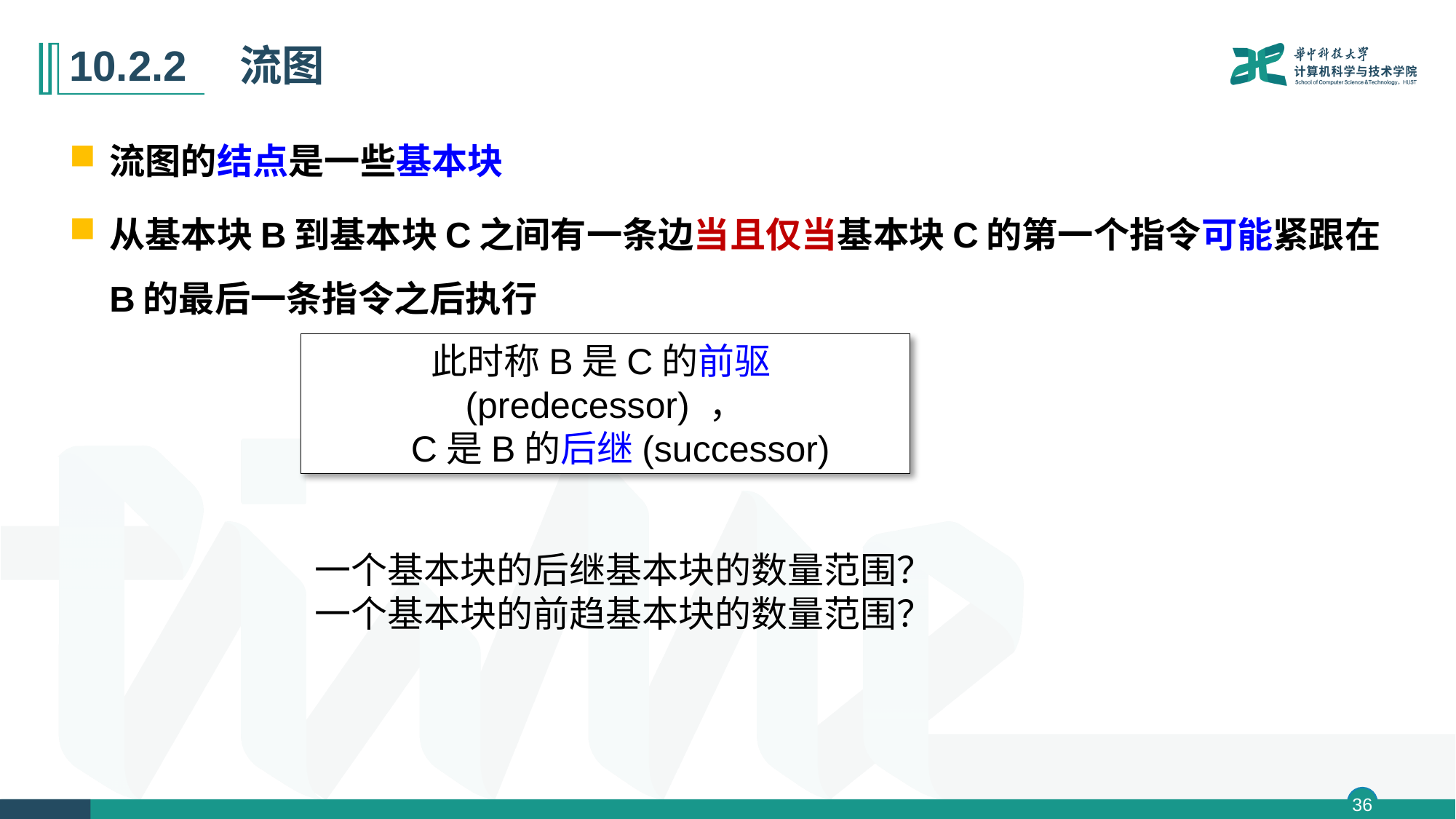

# 10.2.2　流图
流图的结点是一些基本块
从基本块B到基本块C之间有一条边当且仅当基本块C的第一个指令可能紧跟在B的最后一条指令之后执行

此时称B是C的前驱(predecessor) ，
   C是B的后继(successor)
一个基本块的后继基本块的数量范围？
一个基本块的前趋基本块的数量范围？